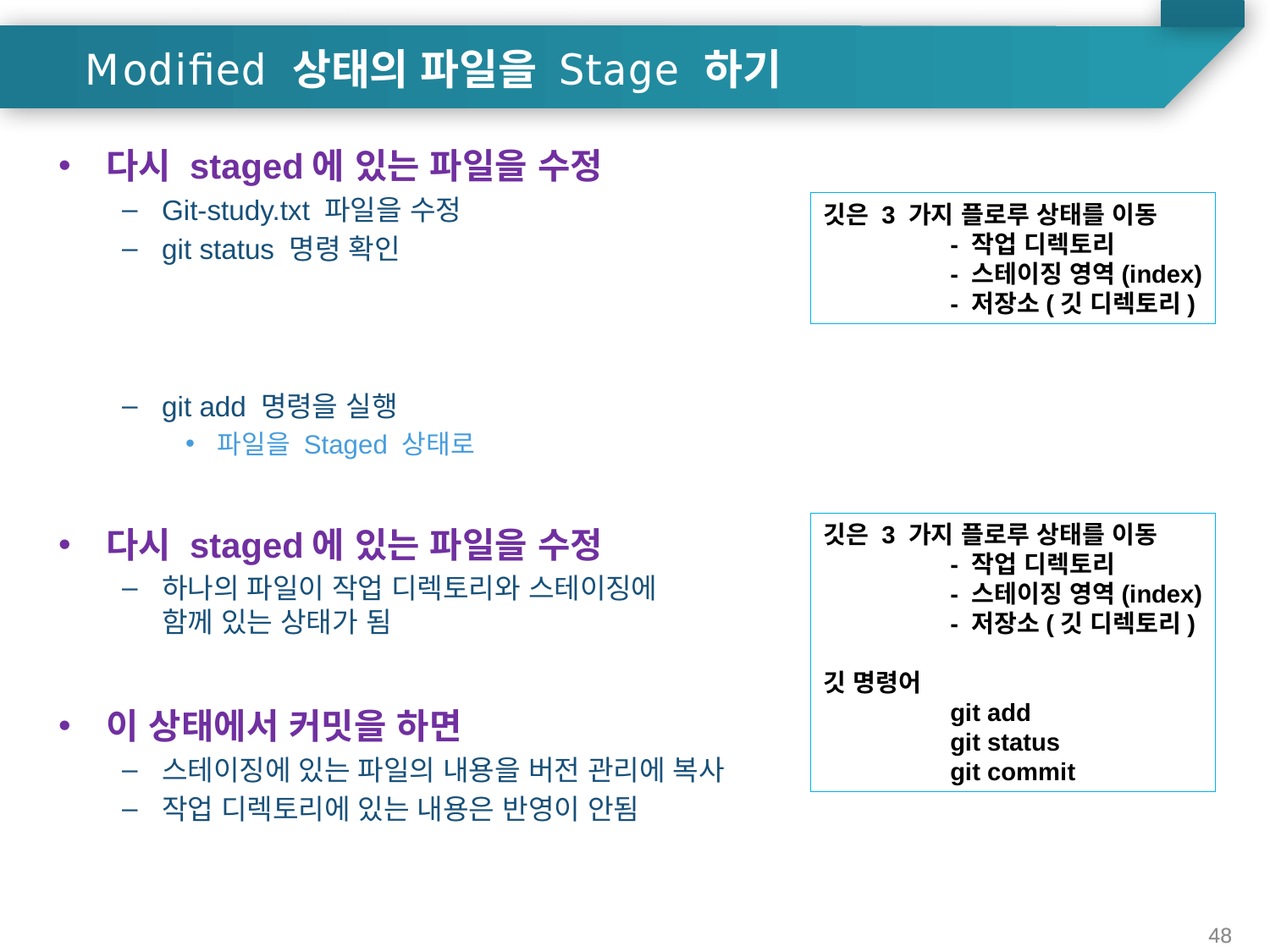

Modified 상태의 파일을 Stage 하기
다시 staged에 있는 파일을 수정
Git-study.txt 파일을 수정
git status 명령 확인

git add 명령을 실행
파일을 Staged 상태로

다시 staged에 있는 파일을 수정
하나의 파일이 작업 디렉토리와 스테이징에
함께 있는 상태가 됨

이 상태에서 커밋을 하면
스테이징에 있는 파일의 내용을 버전 관리에 복사
작업 디렉토리에 있는 내용은 반영이 안됨
깃은 3 가지 플로루 상태를 이동
	- 작업 디렉토리
	- 스테이징 영역(index)
	- 저장소(깃 디렉토리)
깃은 3 가지 플로루 상태를 이동
	- 작업 디렉토리
	- 스테이징 영역(index)
	- 저장소(깃 디렉토리)

깃 명령어
	git add
	git status
	git commit
48